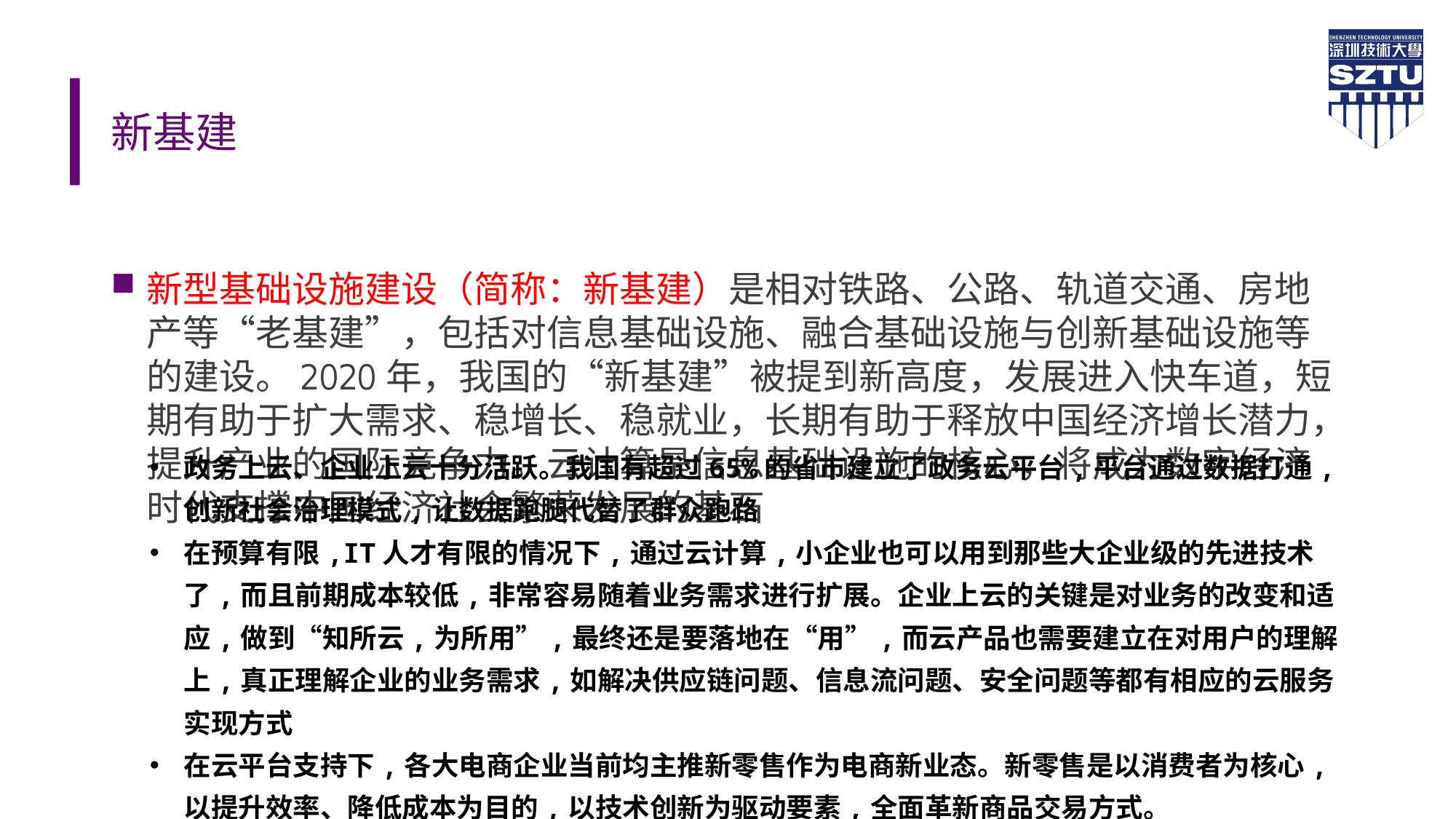

# 新基建
新型基础设施建设（简称：新基建）是相对铁路、公路、轨道交通、房地产等“老基建”，包括对信息基础设施、融合基础设施与创新基础设施等的建设。2020年，我国的“新基建”被提到新高度，发展进入快车道，短期有助于扩大需求、稳增长、稳就业，长期有助于释放中国经济增长潜力，提升产业的国际竞争力。云计算是信息基础设施的核心，将成为数字经济时代支撑中国经济社会繁荣发展的基石

政务上云、企业上云十分活跃。我国有超过65%的省市建立了政务云平台,平台通过数据打通,创新社会治理模式,让数据跑腿代替了群众跑路
在预算有限,IT人才有限的情况下,通过云计算,小企业也可以用到那些大企业级的先进技术了,而且前期成本较低,非常容易随着业务需求进行扩展。企业上云的关键是对业务的改变和适应,做到“知所云,为所用”,最终还是要落地在“用”,而云产品也需要建立在对用户的理解上,真正理解企业的业务需求,如解决供应链问题、信息流问题、安全问题等都有相应的云服务实现方式
在云平台支持下,各大电商企业当前均主推新零售作为电商新业态。新零售是以消费者为核心,以提升效率、降低成本为目的,以技术创新为驱动要素,全面革新商品交易方式。